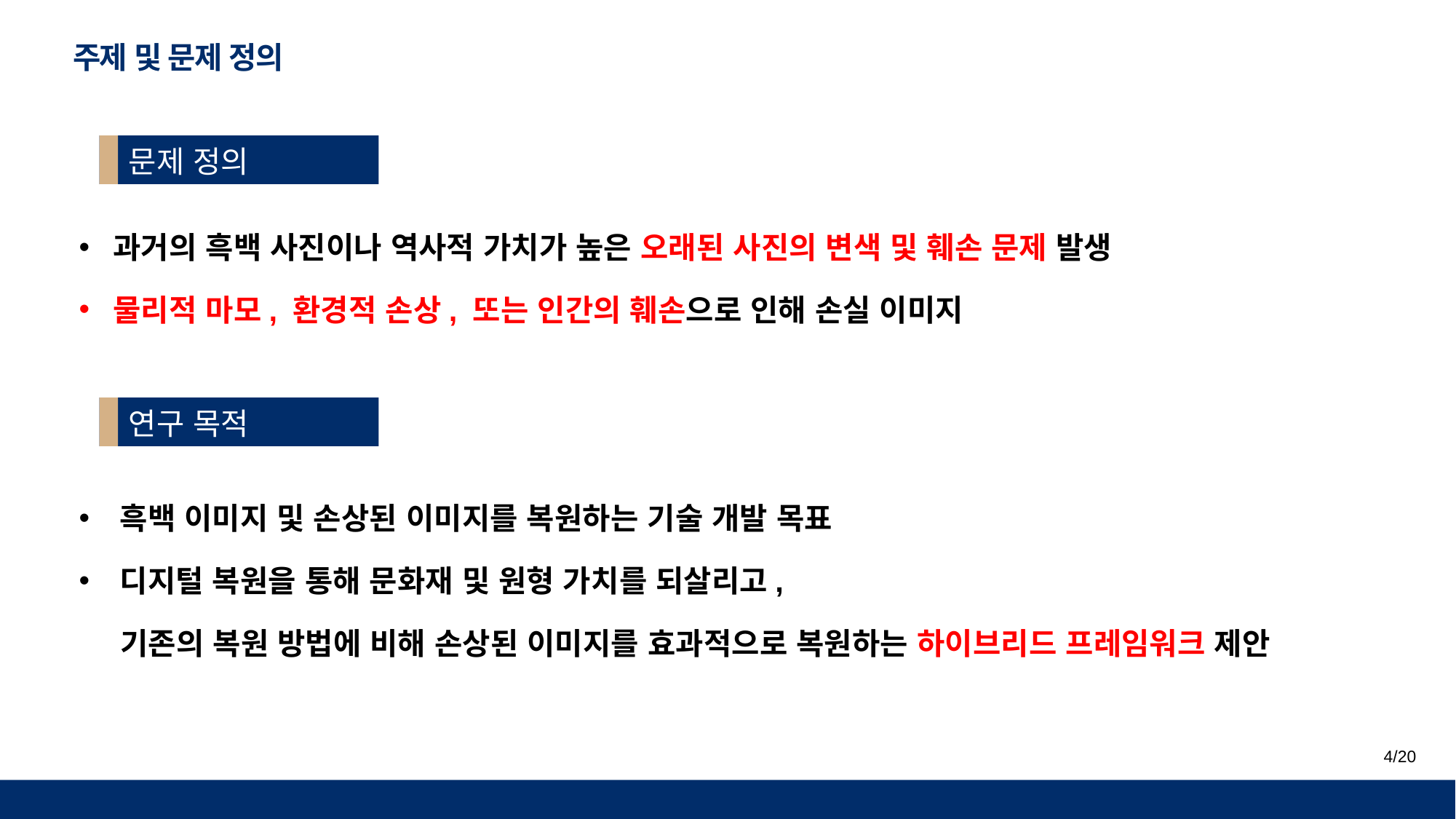

주제 및 문제 정의

문제 정의
과거의 흑백 사진이나 역사적 가치가 높은 오래된 사진의 변색 및 훼손 문제 발생
물리적 마모, 환경적 손상, 또는 인간의 훼손으로 인해 손실 이미지

연구 목적
흑백 이미지 및 손상된 이미지를 복원하는 기술 개발 목표
디지털 복원을 통해 문화재 및 원형 가치를 되살리고,
    기존의 복원 방법에 비해 손상된 이미지를 효과적으로 복원하는 하이브리드 프레임워크 제안
4/17
4/20